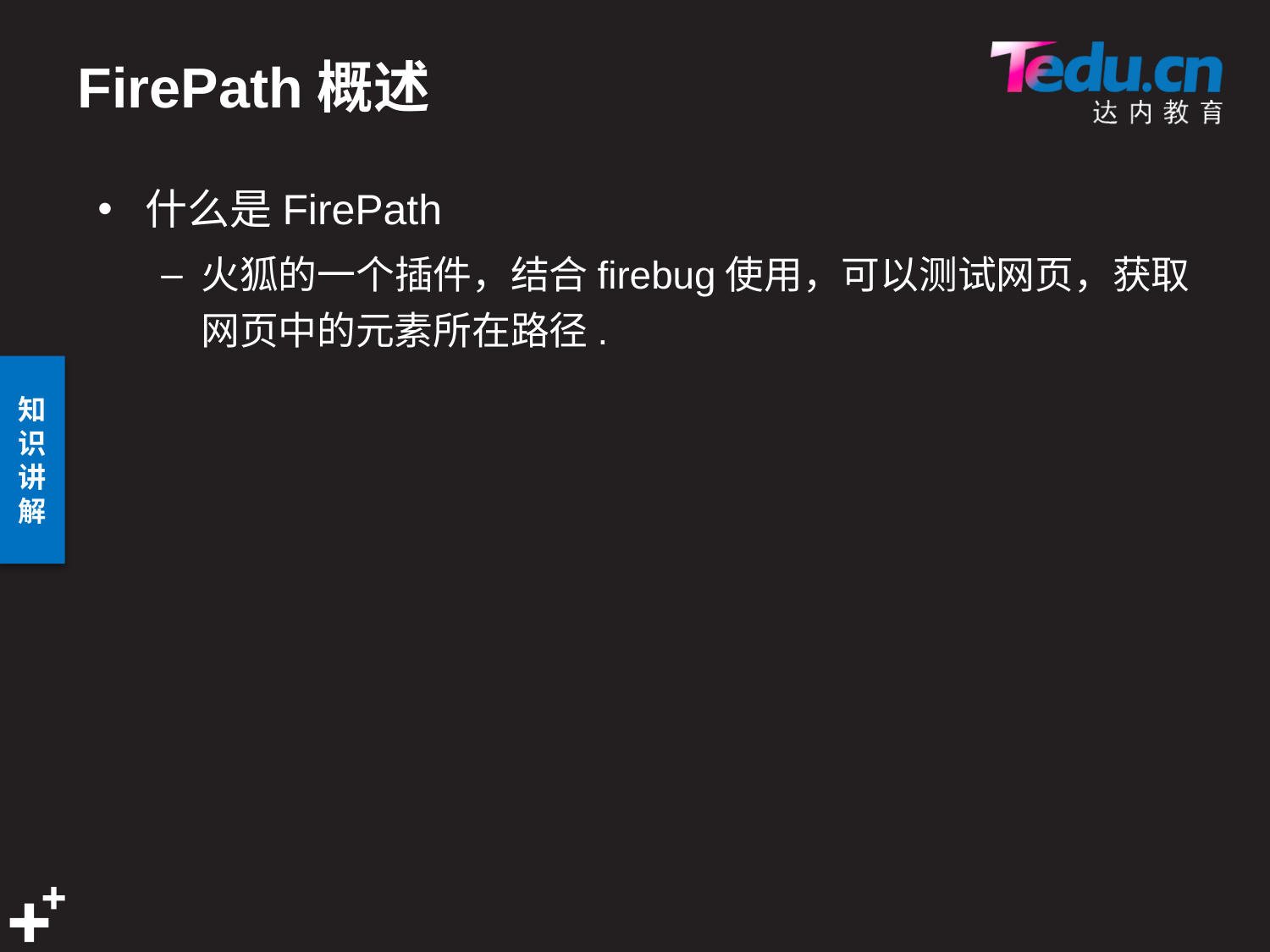

# FirePath概述
什么是FirePath
火狐的一个插件，结合firebug使用，可以测试网页，获取网页中的元素所在路径.